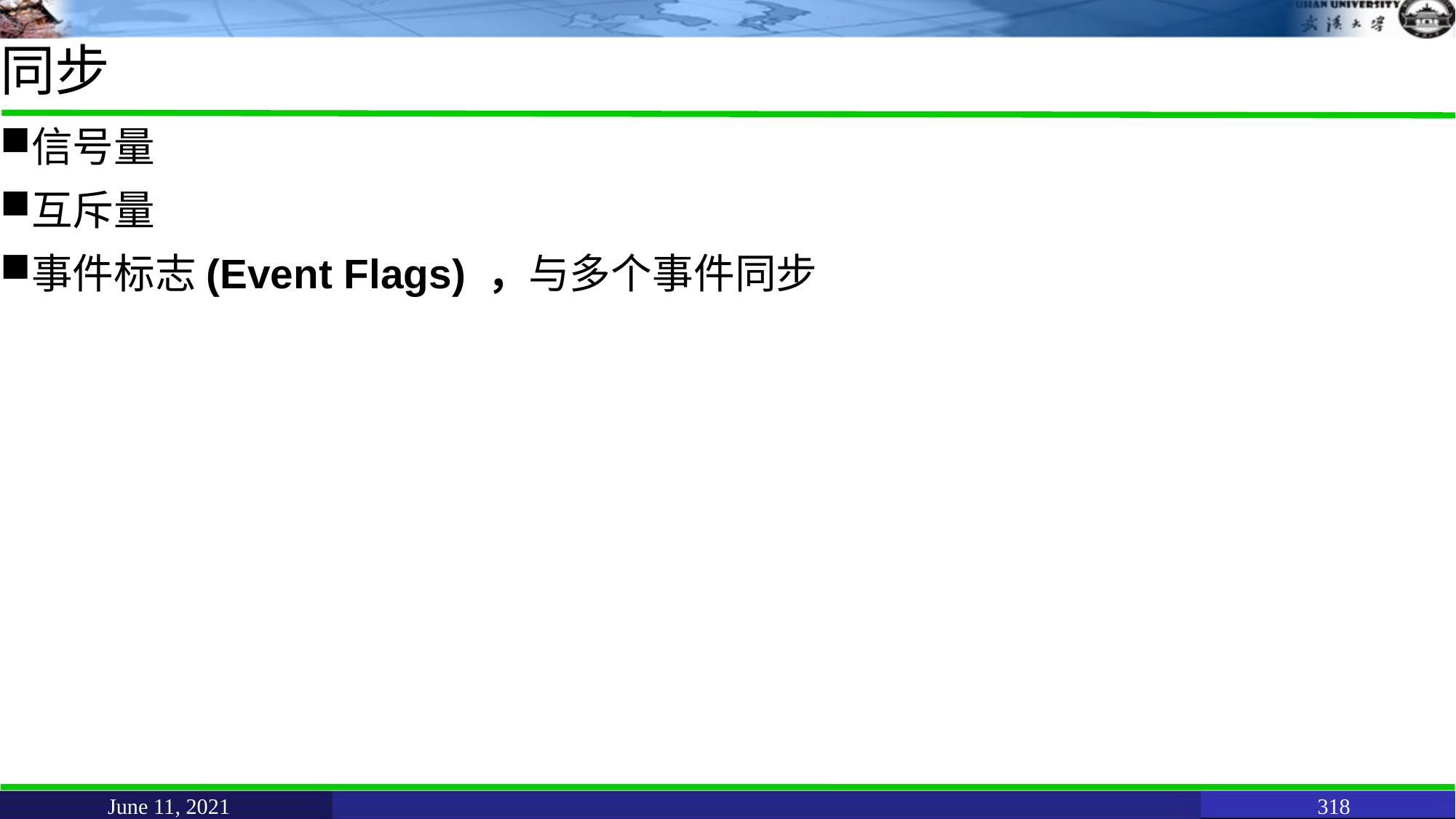

# 同步
信号量
互斥量
事件标志(Event Flags) ，与多个事件同步
June 11, 2021

318